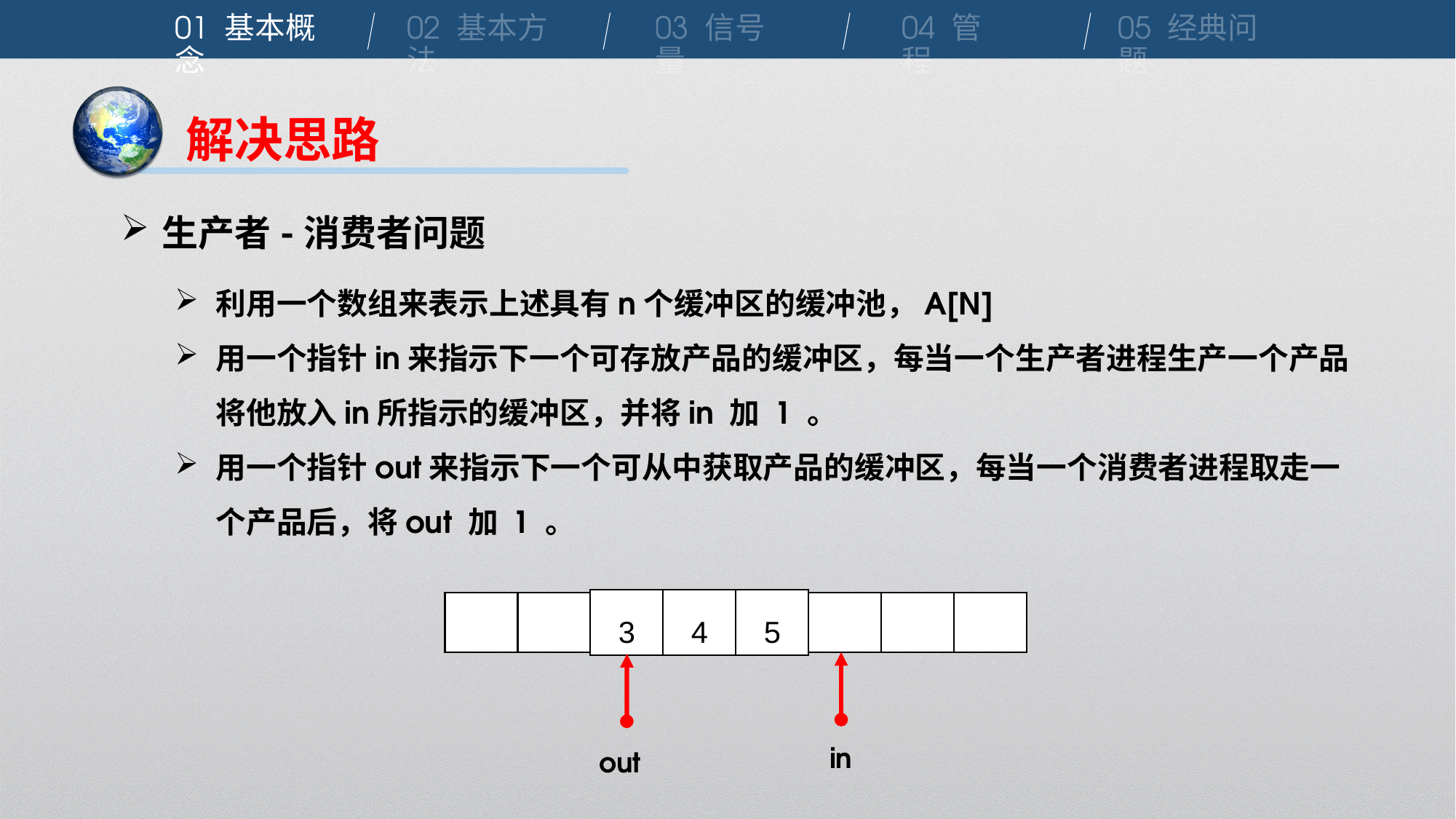

01 基本概念
02 基本方法
03 信号量
04 管程
05 经典问题
解决思路
生产者-消费者问题
利用一个数组来表示上述具有n个缓冲区的缓冲池，A[N]
用一个指针in来指示下一个可存放产品的缓冲区，每当一个生产者进程生产一个产品将他放入in所指示的缓冲区，并将in 加 1 。
用一个指针out来指示下一个可从中获取产品的缓冲区，每当一个消费者进程取走一个产品后，将out 加 1 。

3
4
5

in
out